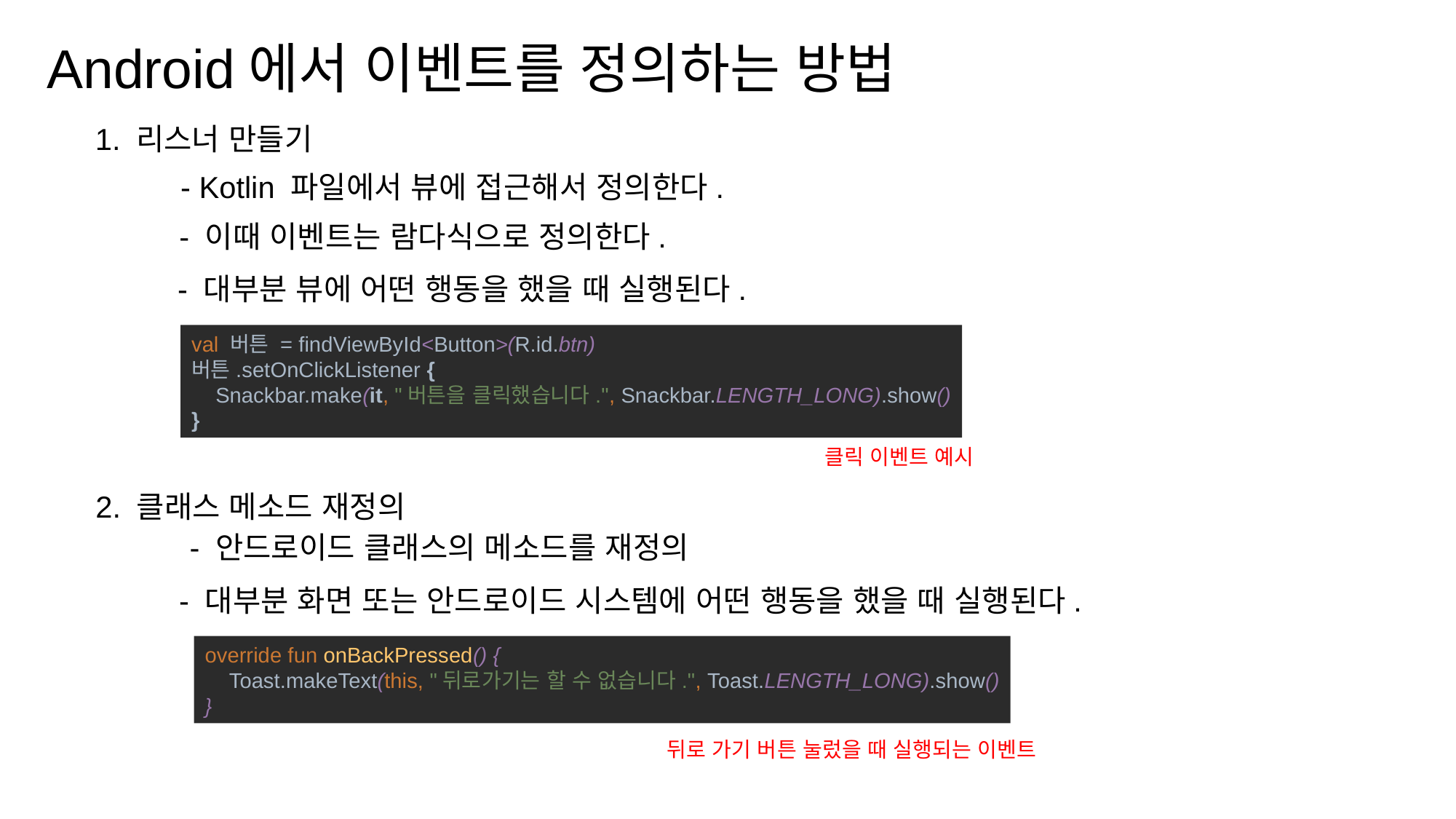

Android에서 이벤트를 정의하는 방법
나눔스퀘어OTF ExtraBold
1. 리스너 만들기
나눔스퀘어OTF Bold
- Kotlin 파일에서 뷰에 접근해서 정의한다.
나눔스퀘어OTF
- 이때 이벤트는 람다식으로 정의한다.
- 대부분 뷰에 어떤 행동을 했을 때 실행된다.
나눔스퀘어_ac ExtraBold
val 버튼 = findViewById<Button>(R.id.btn)
버튼.setOnClickListener {
    Snackbar.make(it, "버튼을 클릭했습니다.", Snackbar.LENGTH_LONG).show()
}
나눔스퀘어_ac Bold
나눔스퀘어_ac
클릭 이벤트 예시
나눔스퀘어 ExtraBold
2. 클래스 메소드 재정의
- 안드로이드 클래스의 메소드를 재정의
나눔스퀘어 Bold
- 대부분 화면 또는 안드로이드 시스템에 어떤 행동을 했을 때 실행된다.
나눔스퀘어
실행 화면
override fun onBackPressed() {
    Toast.makeText(this, "뒤로가기는 할 수 없습니다.", Toast.LENGTH_LONG).show()
}
XML
나눔스퀘어 Light
Kotlin
뒤로 가기 버튼 눌렀을 때 실행되는 이벤트